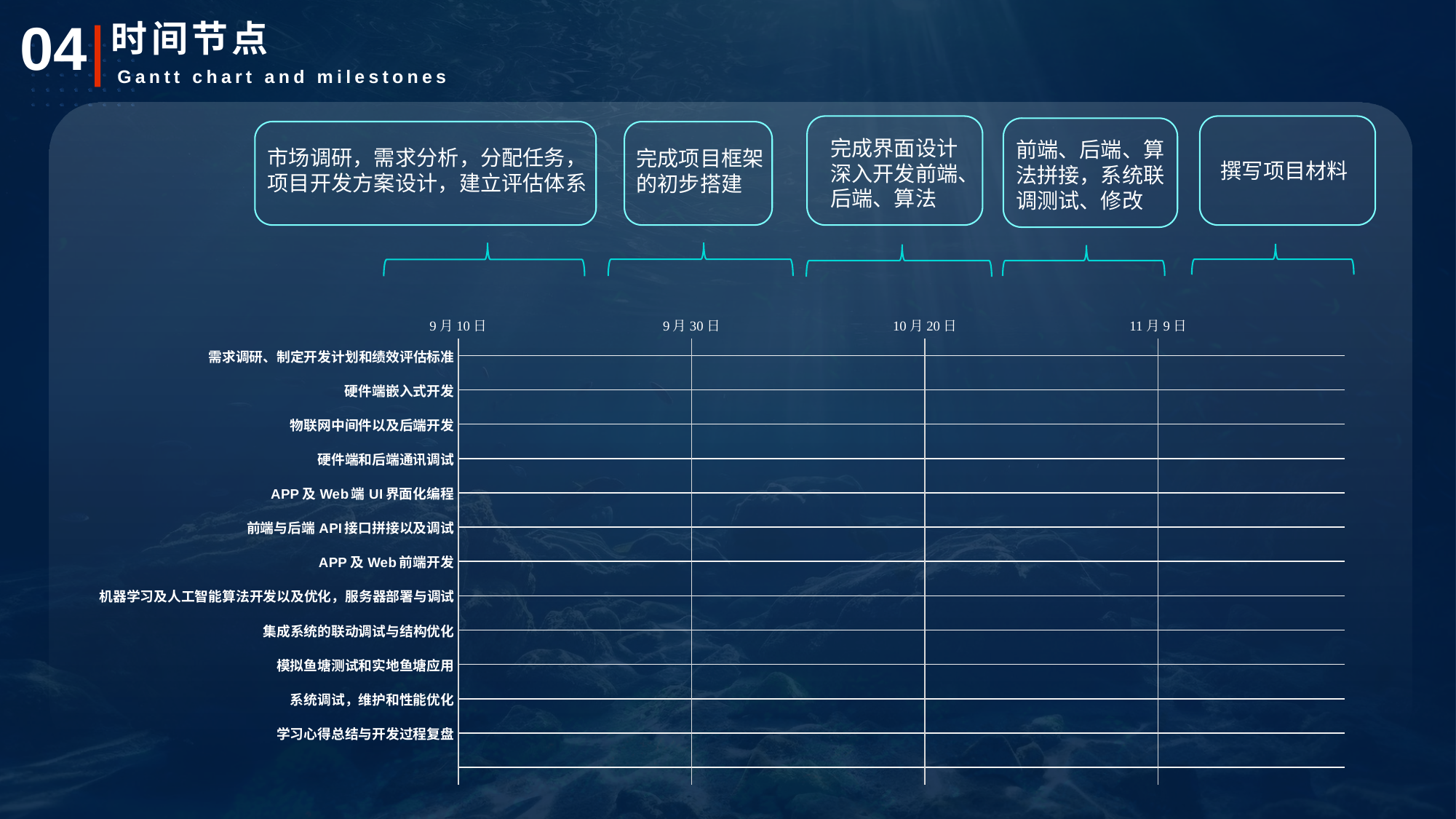

04
时间节点

Gantt chart and milestones

完成界面设计
深入开发前端、
后端、算法

撰写项目材料

前端、后端、算法拼接，系统联调测试、修改

市场调研，需求分析，分配任务，
项目开发方案设计，建立评估体系

完成项目框架  的初步搭建

### Chart

| Category | 开始日期 | 持续日期 |
|---|---|---|
| 需求调研、制定开发计划和绩效评估标准 | 45545.0 | 11.0 |
| 硬件端嵌入式开发 | 45555.0 | 18.0 |
| 物联网中间件以及后端开发 | 45572.0 | 8.0 |
| 硬件端和后端通讯调试 | 45575.0 | 7.0 |
| APP及Web端UI界面化编程 | 45579.0 | 7.0 |
| 前端与后端API接口拼接以及调试 | 45581.0 | 7.0 |
| APP及Web前端开发 | 45581.0 | 9.0 |
| 机器学习及人工智能算法开发以及优化，服务器部署与调试 | 45555.0 | 33.0 |
| 集成系统的联动调试与结构优化 | 45589.0 | 14.0 |
| 模拟鱼塘测试和实地鱼塘应用 | 45603.0 | 4.0 |
| 系统调试，维护和性能优化 | 45606.0 | 16.0 |
| 学习心得总结与开发过程复盘 | 45611.0 | 11.0 |